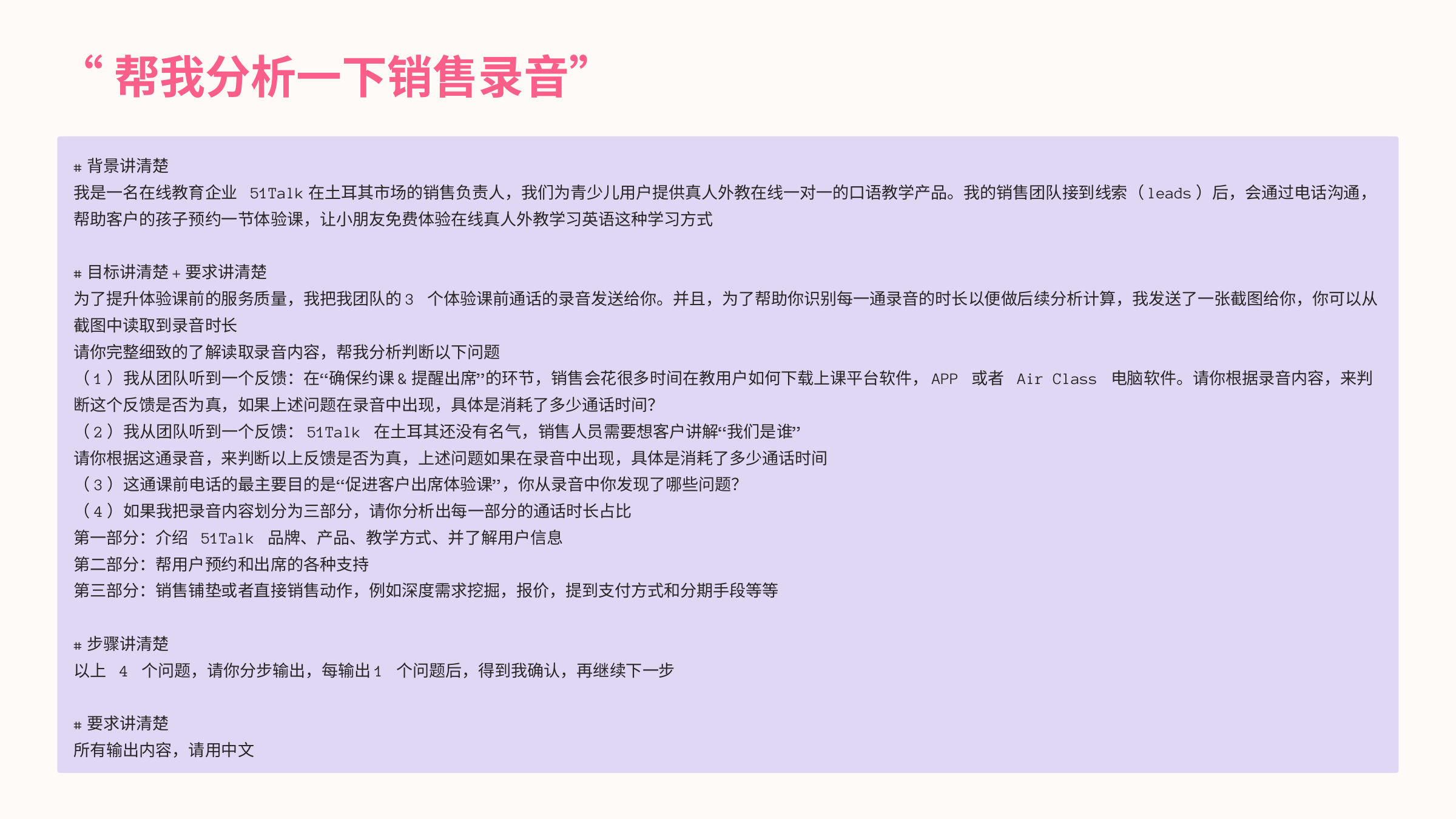

“帮我分析一下销售录音”

#背景讲清楚
我是一名在线教育企业 51Talk在土耳其市场的销售负责人，我们为青少儿用户提供真人外教在线一对一的口语教学产品。我的销售团队接到线索（leads）后，会通过电话沟通，帮助客户的孩子预约一节体验课，让小朋友免费体验在线真人外教学习英语这种学习方式

#目标讲清楚+要求讲清楚
为了提升体验课前的服务质量，我把我团队的3 个体验课前通话的录音发送给你。并且，为了帮助你识别每一通录音的时长以便做后续分析计算，我发送了一张截图给你，你可以从截图中读取到录音时长
请你完整细致的了解读取录音内容，帮我分析判断以下问题
（1）我从团队听到一个反馈：在“确保约课&提醒出席”的环节，销售会花很多时间在教用户如何下载上课平台软件，APP 或者 Air Class 电脑软件。请你根据录音内容，来判断这个反馈是否为真，如果上述问题在录音中出现，具体是消耗了多少通话时间？
（2）我从团队听到一个反馈：51Talk 在土耳其还没有名气，销售人员需要想客户讲解“我们是谁”
请你根据这通录音，来判断以上反馈是否为真，上述问题如果在录音中出现，具体是消耗了多少通话时间
（3）这通课前电话的最主要目的是“促进客户出席体验课”，你从录音中你发现了哪些问题？
（4）如果我把录音内容划分为三部分，请你分析出每一部分的通话时长占比
第一部分：介绍 51Talk 品牌、产品、教学方式、并了解用户信息
第二部分：帮用户预约和出席的各种支持
第三部分：销售铺垫或者直接销售动作，例如深度需求挖掘，报价，提到支付方式和分期手段等等

#步骤讲清楚
以上 4 个问题，请你分步输出，每输出1 个问题后，得到我确认，再继续下一步

#要求讲清楚
所有输出内容，请用中文